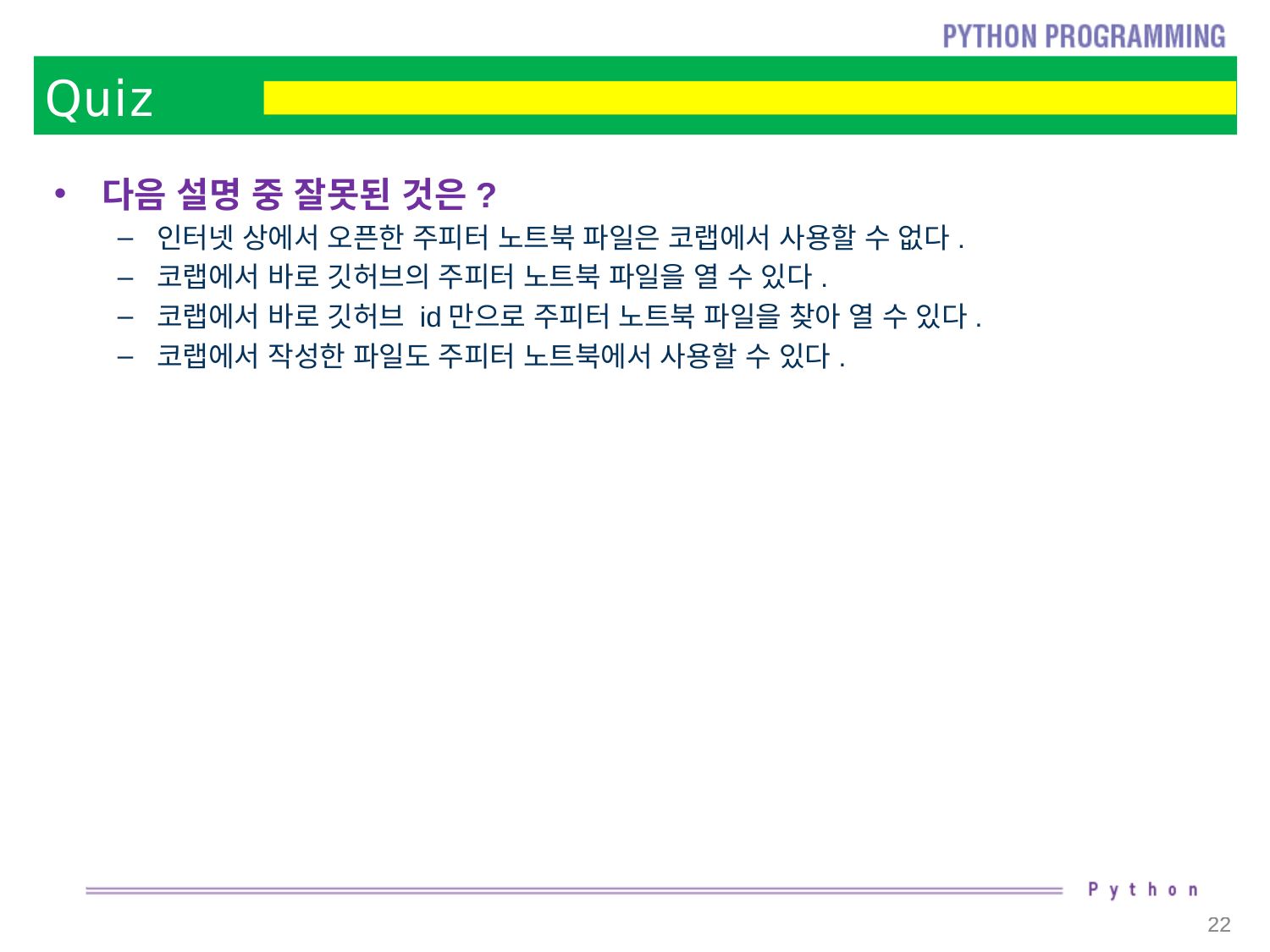

# Quiz

다음 설명 중 잘못된 것은?
인터넷 상에서 오픈한 주피터 노트북 파일은 코랩에서 사용할 수 없다.
코랩에서 바로 깃허브의 주피터 노트북 파일을 열 수 있다.
코랩에서 바로 깃허브 id만으로 주피터 노트북 파일을 찾아 열 수 있다.
코랩에서 작성한 파일도 주피터 노트북에서 사용할 수 있다.
22